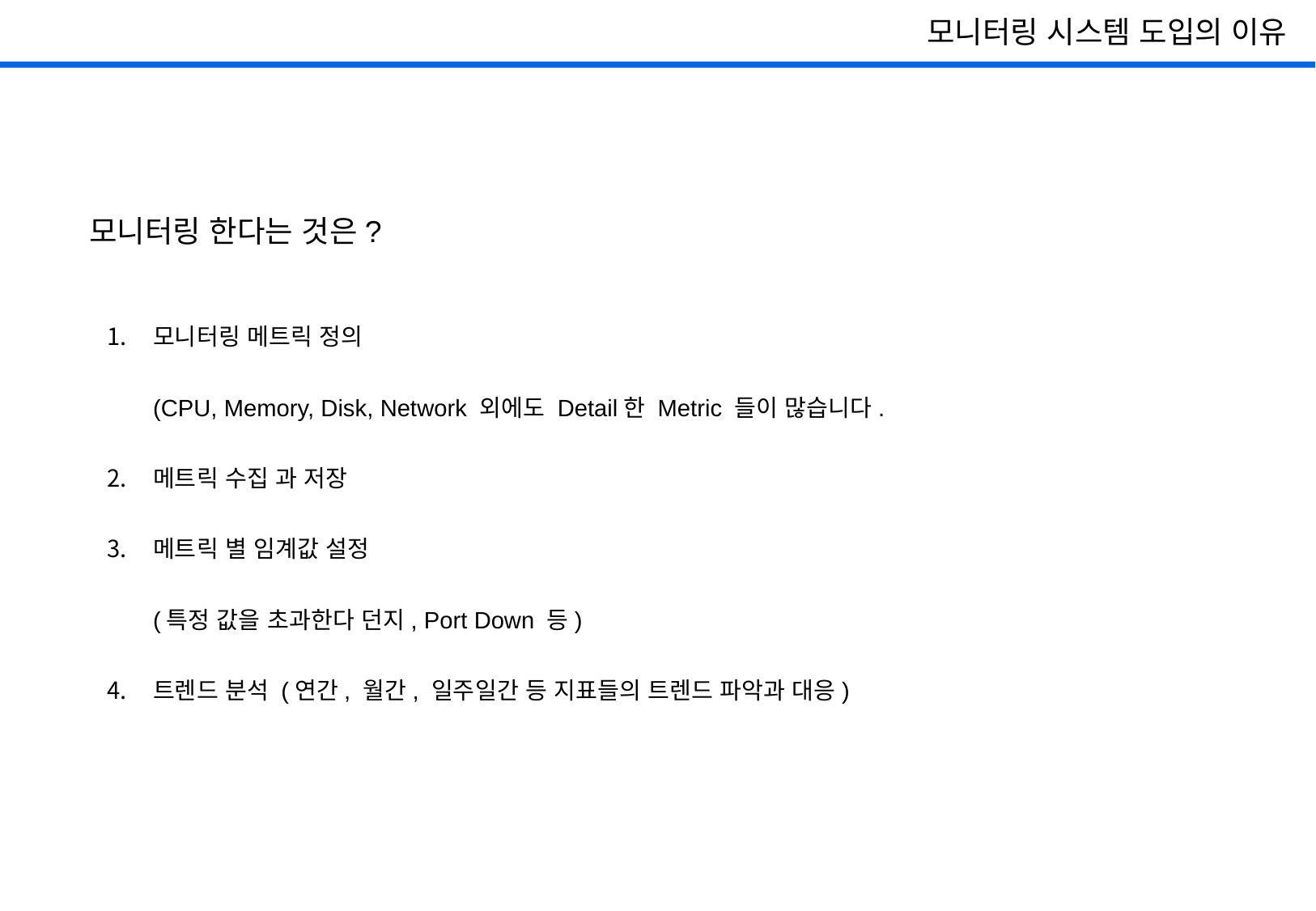

모니터링 시스템 도입의 이유
모니터링 한다는 것은?
모니터링 메트릭 정의
(CPU, Memory, Disk, Network 외에도 Detail한 Metric 들이 많습니다.
메트릭 수집 과 저장
메트릭 별 임계값 설정
(특정 값을 초과한다 던지, Port Down 등)
트렌드 분석 (연간, 월간, 일주일간 등 지표들의 트렌드 파악과 대응)